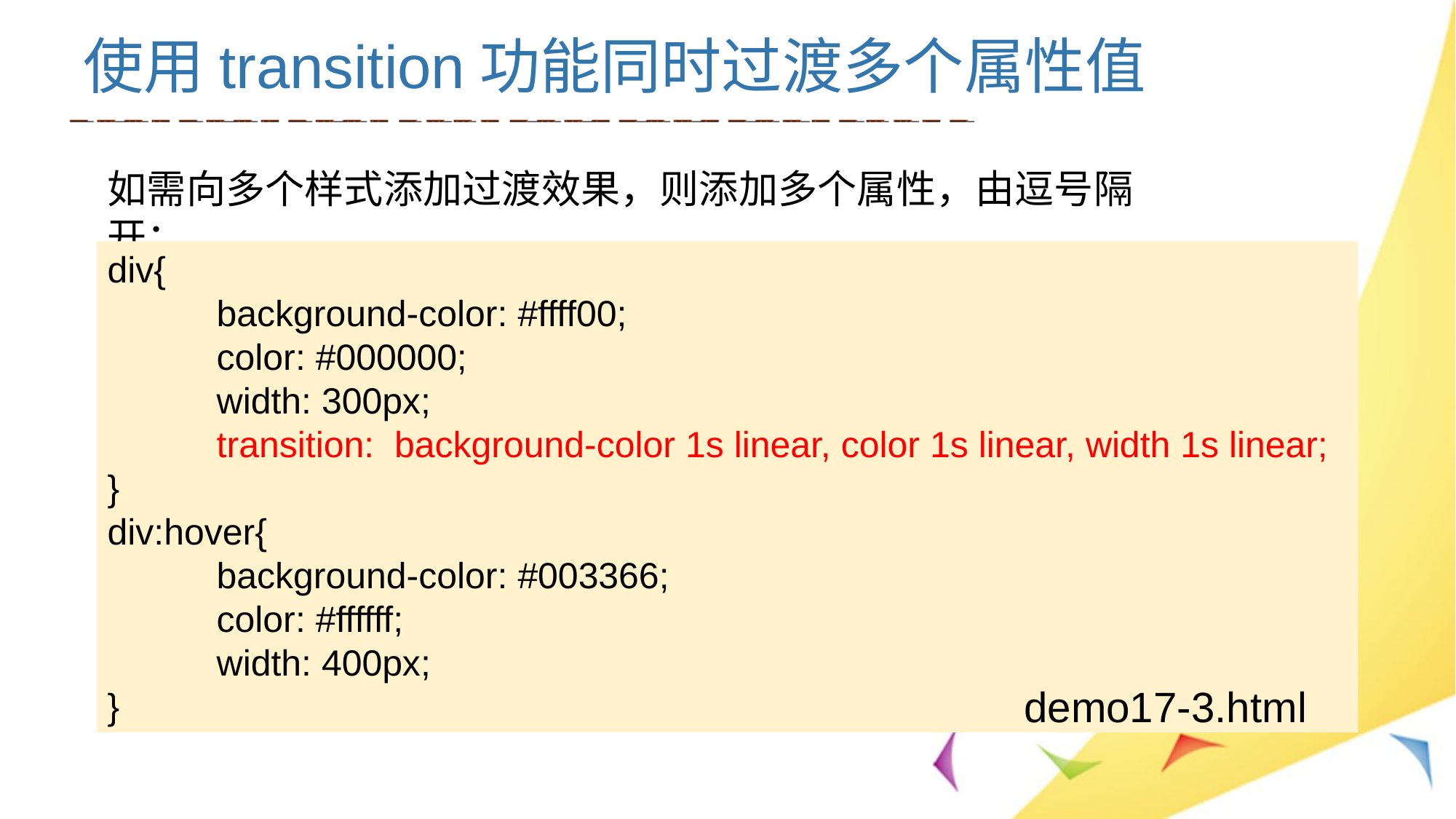

使用transition功能同时过渡多个属性值
如需向多个样式添加过渡效果，则添加多个属性，由逗号隔开：
div{
	background-color: #ffff00;
	color: #000000;
	width: 300px;
	transition:  background-color 1s linear, color 1s linear, width 1s linear;
}
div:hover{
	background-color: #003366;
	color: #ffffff;
	width: 400px;
}
demo17-3.html